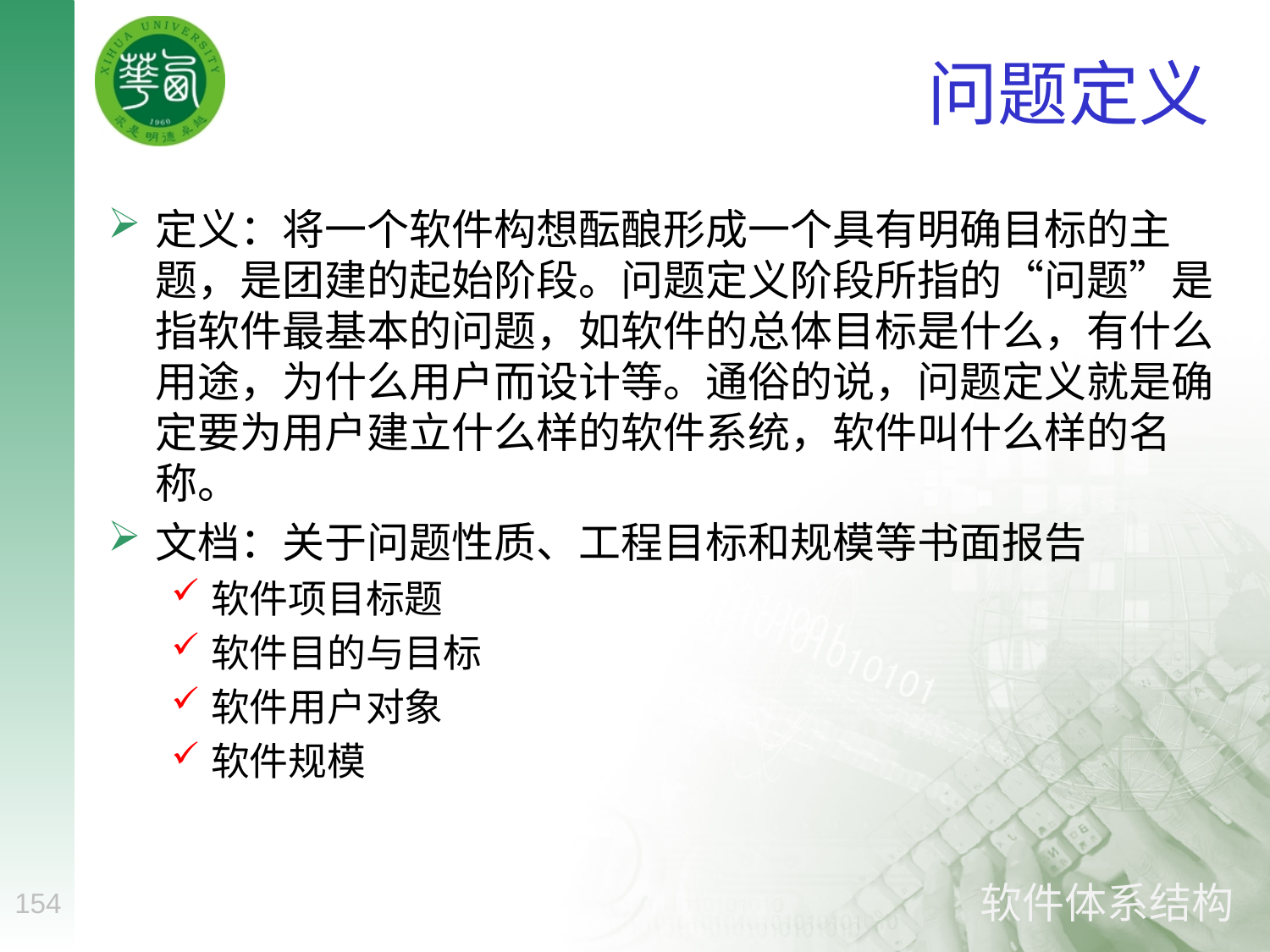

# 问题定义
定义：将一个软件构想酝酿形成一个具有明确目标的主题，是团建的起始阶段。问题定义阶段所指的“问题”是指软件最基本的问题，如软件的总体目标是什么，有什么用途，为什么用户而设计等。通俗的说，问题定义就是确定要为用户建立什么样的软件系统，软件叫什么样的名称。
文档：关于问题性质、工程目标和规模等书面报告
软件项目标题
软件目的与目标
软件用户对象
软件规模
154